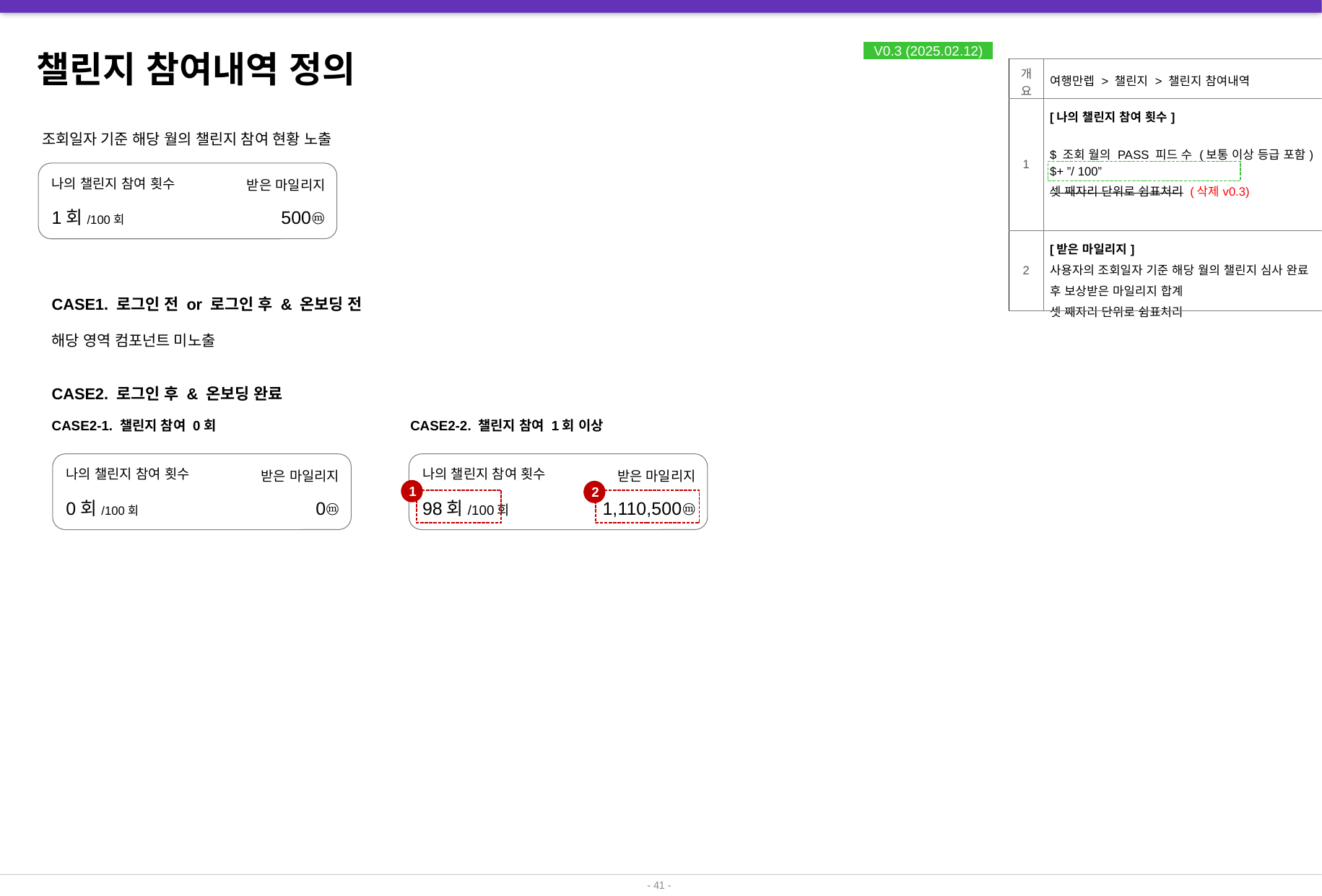

챌린지 참여내역 정의
V0.3 (2025.02.12)
| 개요 | 여행만렙 > 챌린지 > 챌린지 참여내역 |
| --- | --- |
| 1 | [나의 챌린지 참여 횟수] $ 조회 월의 PASS 피드 수 (보통 이상 등급 포함)$+ ”/ 100” 셋 째자리 단위로 쉼표처리 (삭제v0.3) |
| 2 | [받은 마일리지] 사용자의 조회일자 기준 해당 월의 챌린지 심사 완료 후 보상받은 마일리지 합계 셋 째자리 단위로 쉼표처리 |
조회일자 기준 해당 월의 챌린지 참여 현황 노출

나의 챌린지 참여 횟수
받은 마일리지
1회/100회
500ⓜ
CASE1. 로그인 전 or 로그인 후 & 온보딩 전
해당 영역 컴포넌트 미노출
CASE2. 로그인 후 & 온보딩 완료
CASE2-1. 챌린지 참여 0회
CASE2-2. 챌린지 참여 1회 이상

나의 챌린지 참여 횟수
받은 마일리지
98회/100회
1,110,500ⓜ
1
2

나의 챌린지 참여 횟수
받은 마일리지
0회/100회
0ⓜ
- 41 -